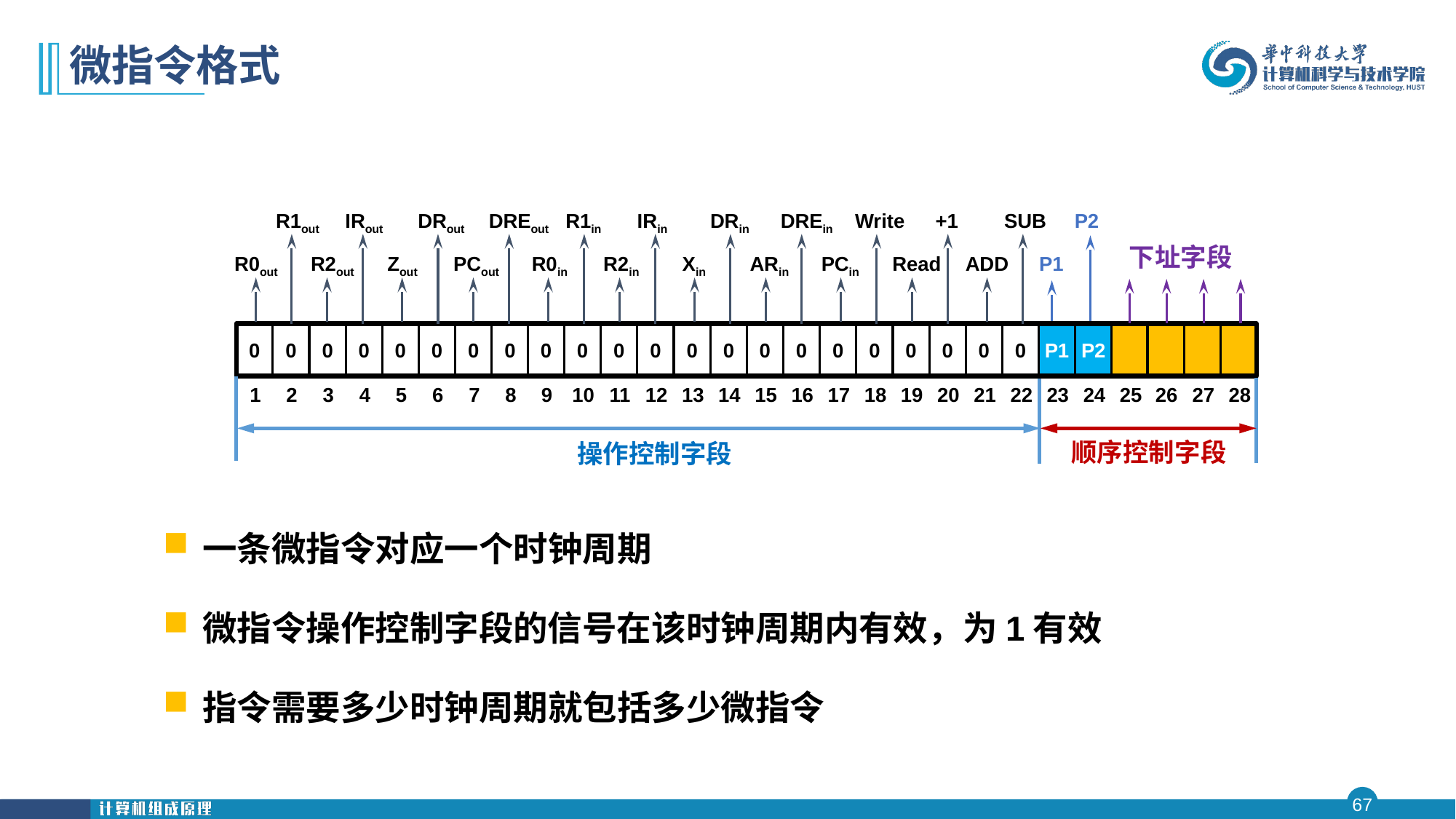

# 微指令格式
R1out
IRout
DRout
DREout
R1in
IRin
DRin
DREin
Write
+1
SUB
R0out
R2out
Zout
PCout
R0in
R2in
Xin
ARin
PCin
Read
ADD
P2
P1
下址字段

0
0
0
0
0
0
0
0
0
0
0
0
0
0
0
0
0
0
0
0
0
0
P1
P2

1
2
3
4
5
6
7
8
9
10
11
12
13
14
15
16
17
18
19
20
21
22
23
24
25
26
27
28
操作控制字段
顺序控制字段
一条微指令对应一个时钟周期
微指令操作控制字段的信号在该时钟周期内有效，为1有效
指令需要多少时钟周期就包括多少微指令